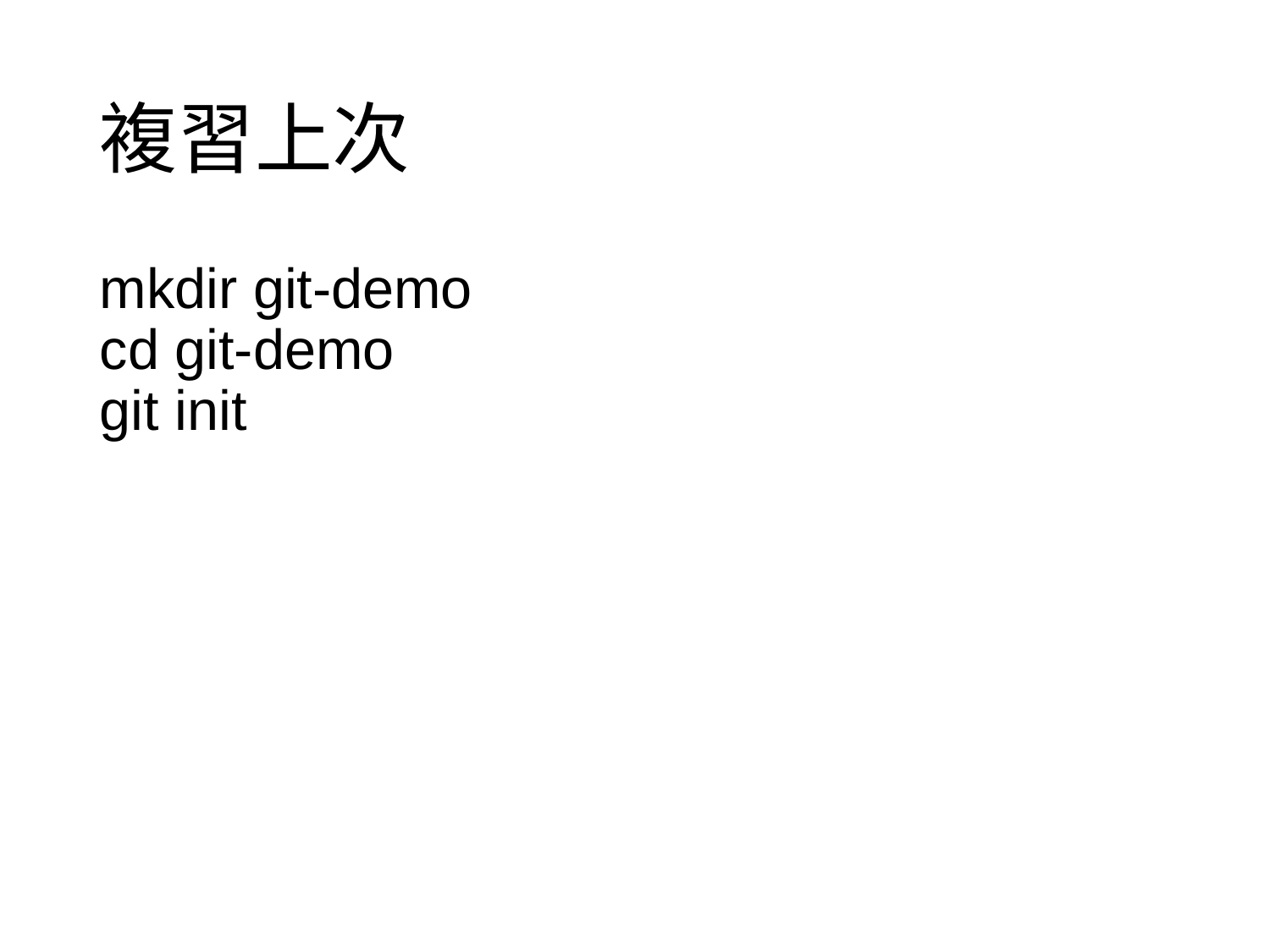

複習上次
mkdir git-demo
cd git-demo
git init